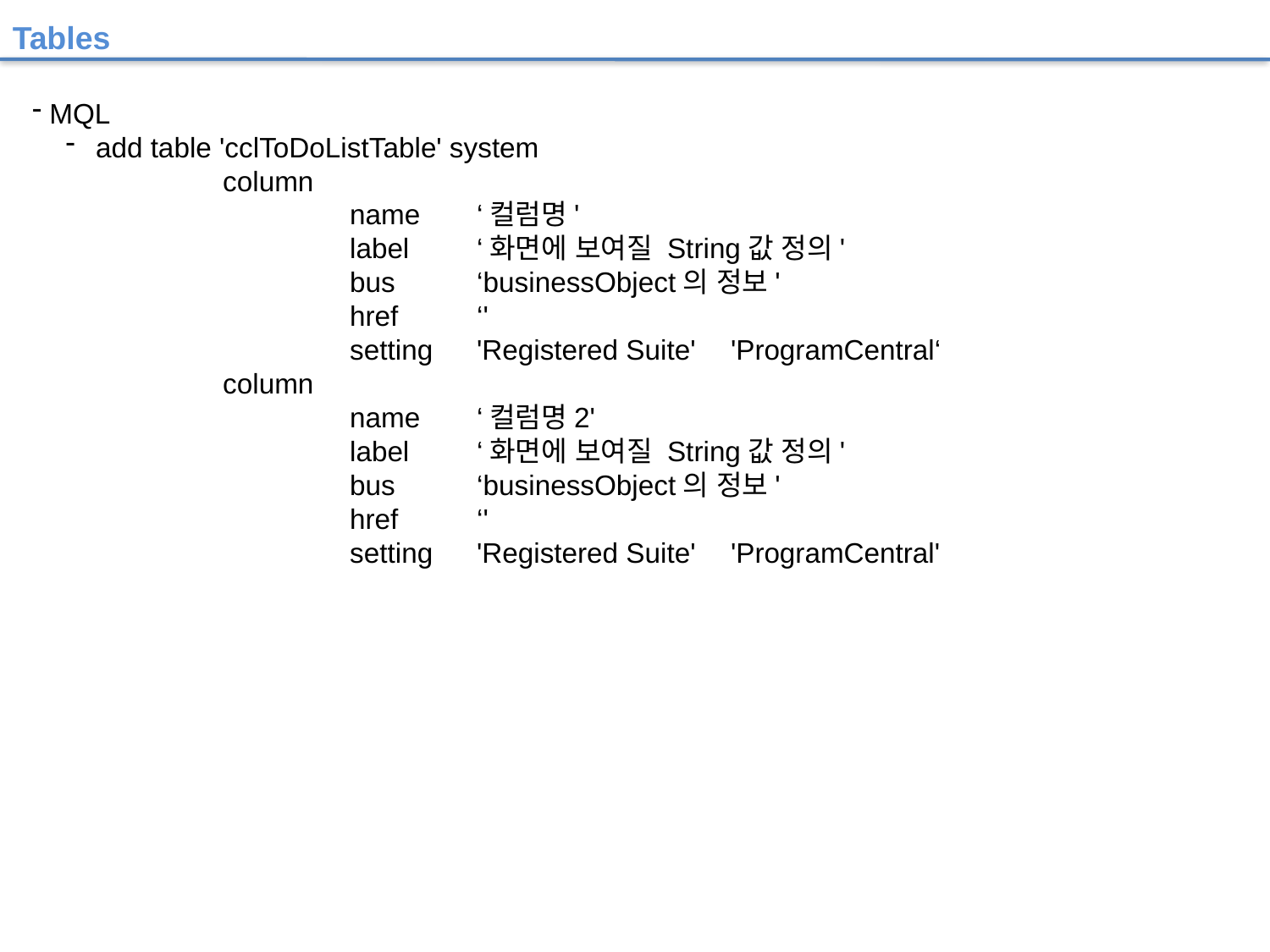

Tables
 MQL
add table 'cclToDoListTable' system
	column
		name 	‘컬럼명'
		label	‘화면에 보여질 String값 정의'
		bus	‘businessObject의 정보'
		href	‘'
		setting	'Registered Suite'	'ProgramCentral‘
	column
		name 	‘컬럼명2'
		label	‘화면에 보여질 String값 정의'
		bus	‘businessObject의 정보'
		href	‘'
		setting	'Registered Suite'	'ProgramCentral'